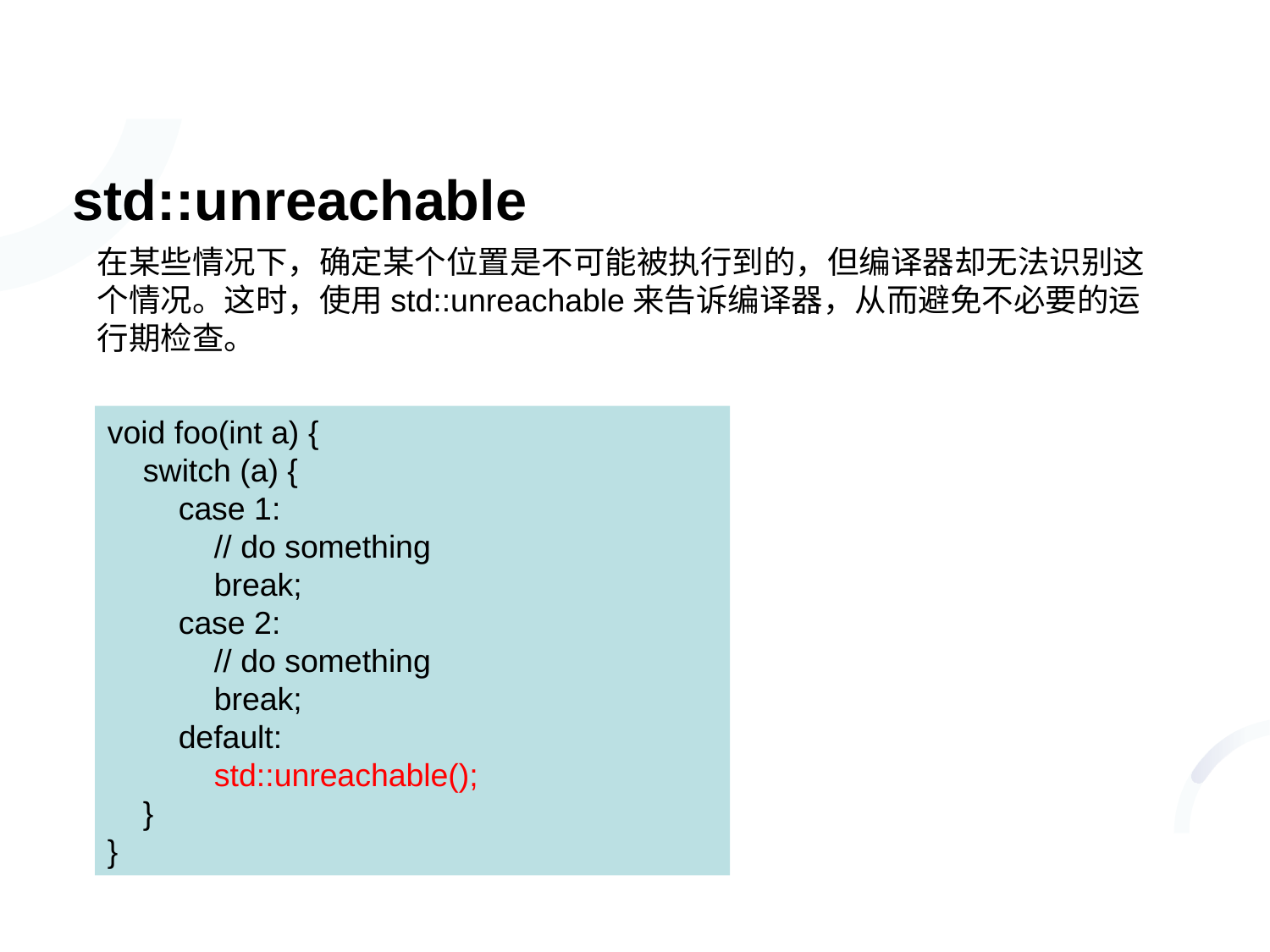

# std::unreachable
在某些情况下，确定某个位置是不可能被执行到的，但编译器却无法识别这个情况。这时，使用std::unreachable来告诉编译器，从而避免不必要的运行期检查。
void foo(int a) {
    switch (a) {
        case 1:
            // do something
            break;
        case 2:
            // do something
            break;
        default:
            std::unreachable();
    }
}